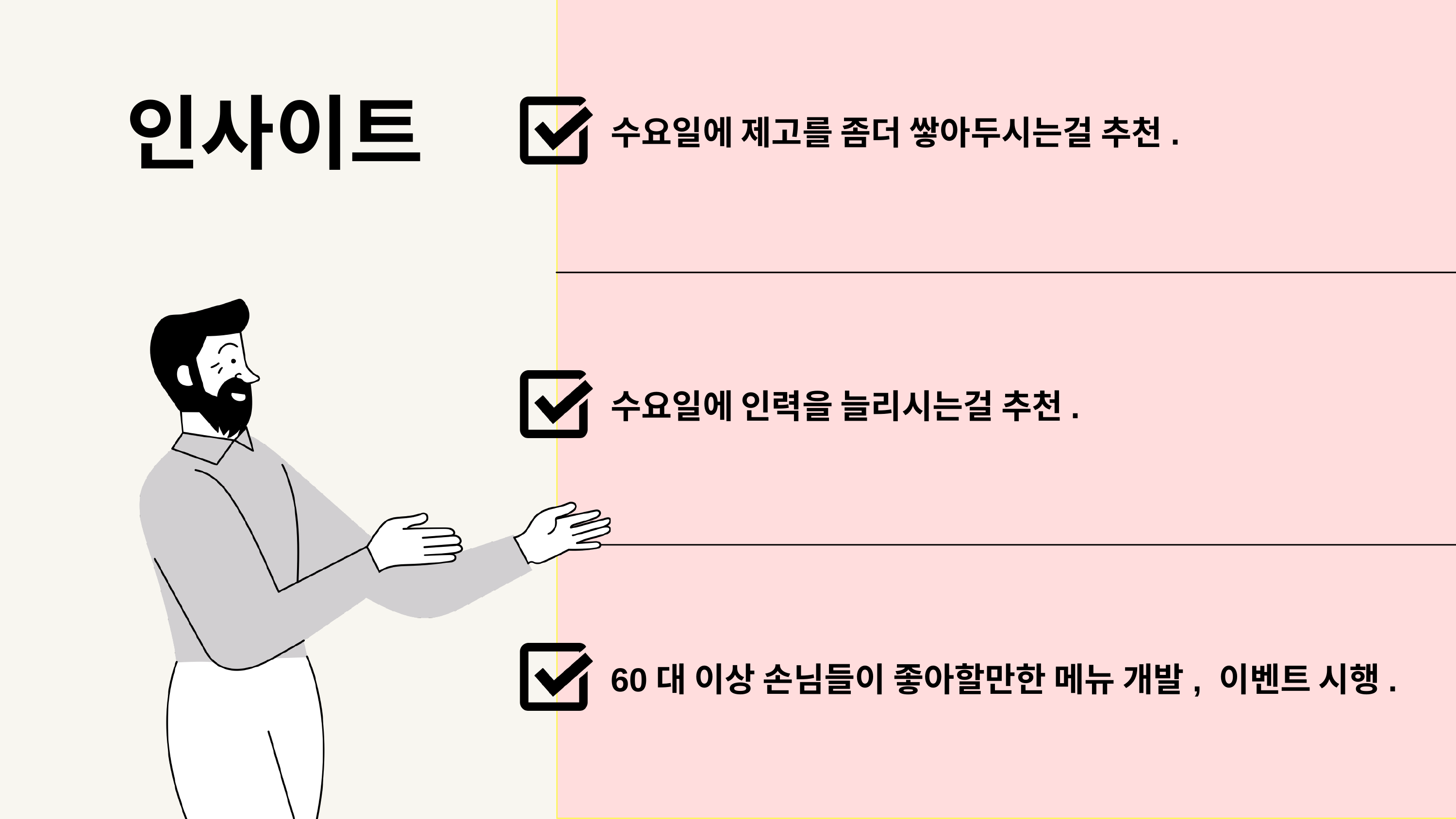

인사이트

수요일에 제고를 좀더 쌓아두시는걸 추천.

수요일에 인력을 늘리시는걸 추천.

60대 이상 손님들이 좋아할만한 메뉴 개발, 이벤트 시행.